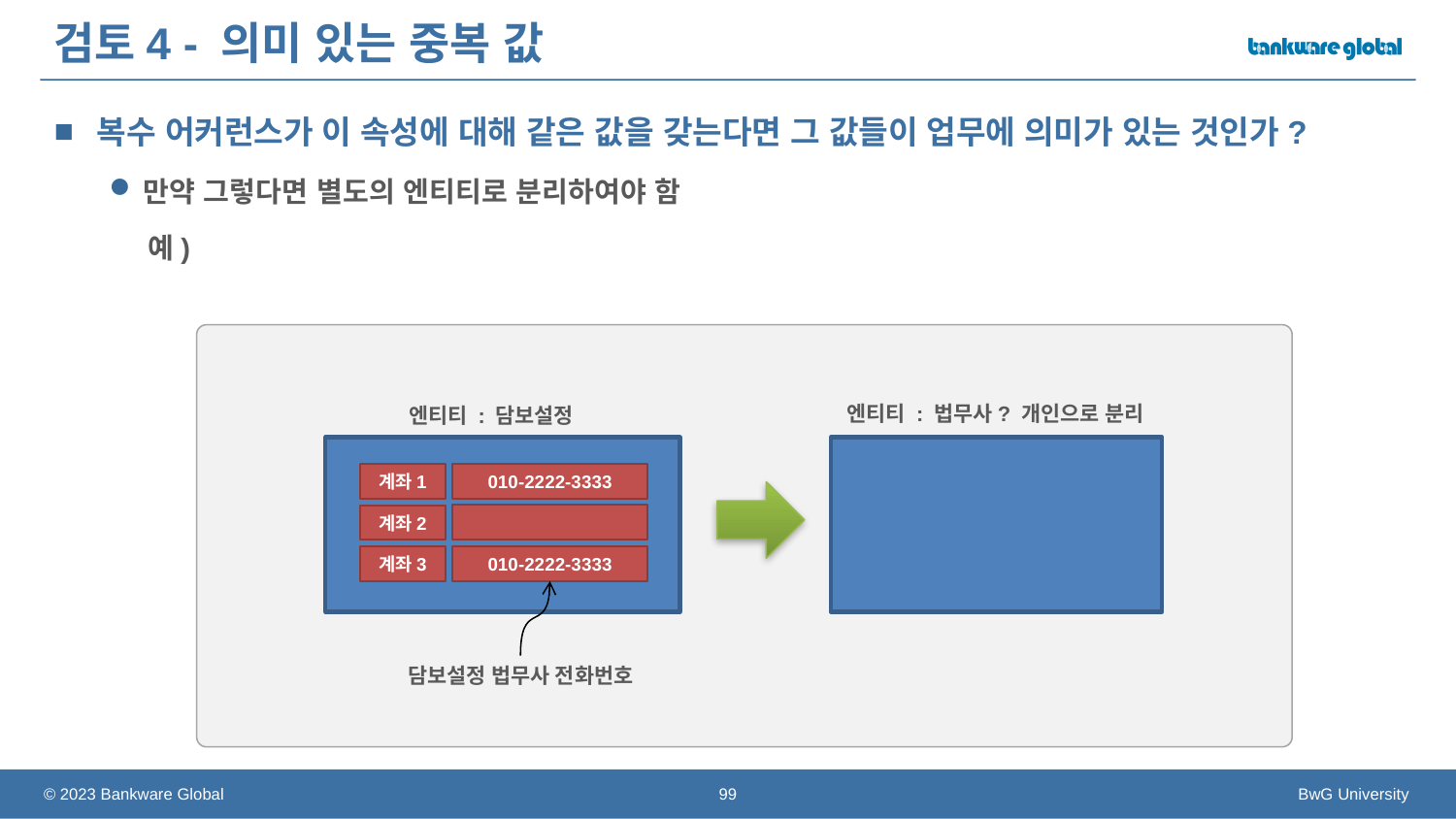

# 검토4 - 의미 있는 중복 값
복수 어커런스가 이 속성에 대해 같은 값을 갖는다면 그 값들이 업무에 의미가 있는 것인가?
만약 그렇다면 별도의 엔티티로 분리하여야 함
    예)

엔티티 : 법무사? 개인으로 분리
엔티티 : 담보설정

계좌1
010-2222-3333

계좌2
계좌3
010-2222-3333
담보설정 법무사 전화번호
99